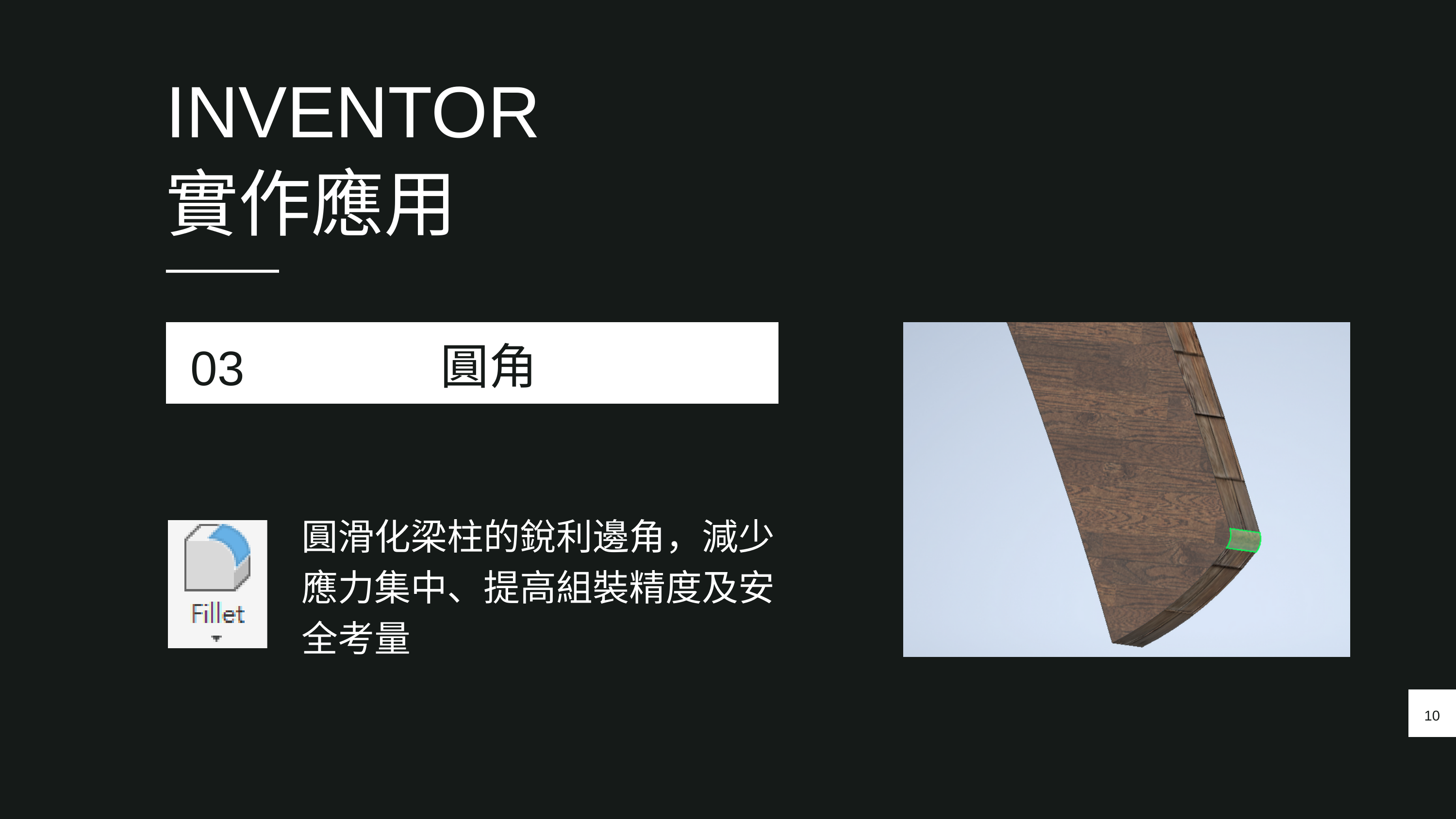

INVENTOR實作應用

  圓角

03
圓滑化梁柱的銳利邊角，減少應力集中、提高組裝精度及安全考量

10